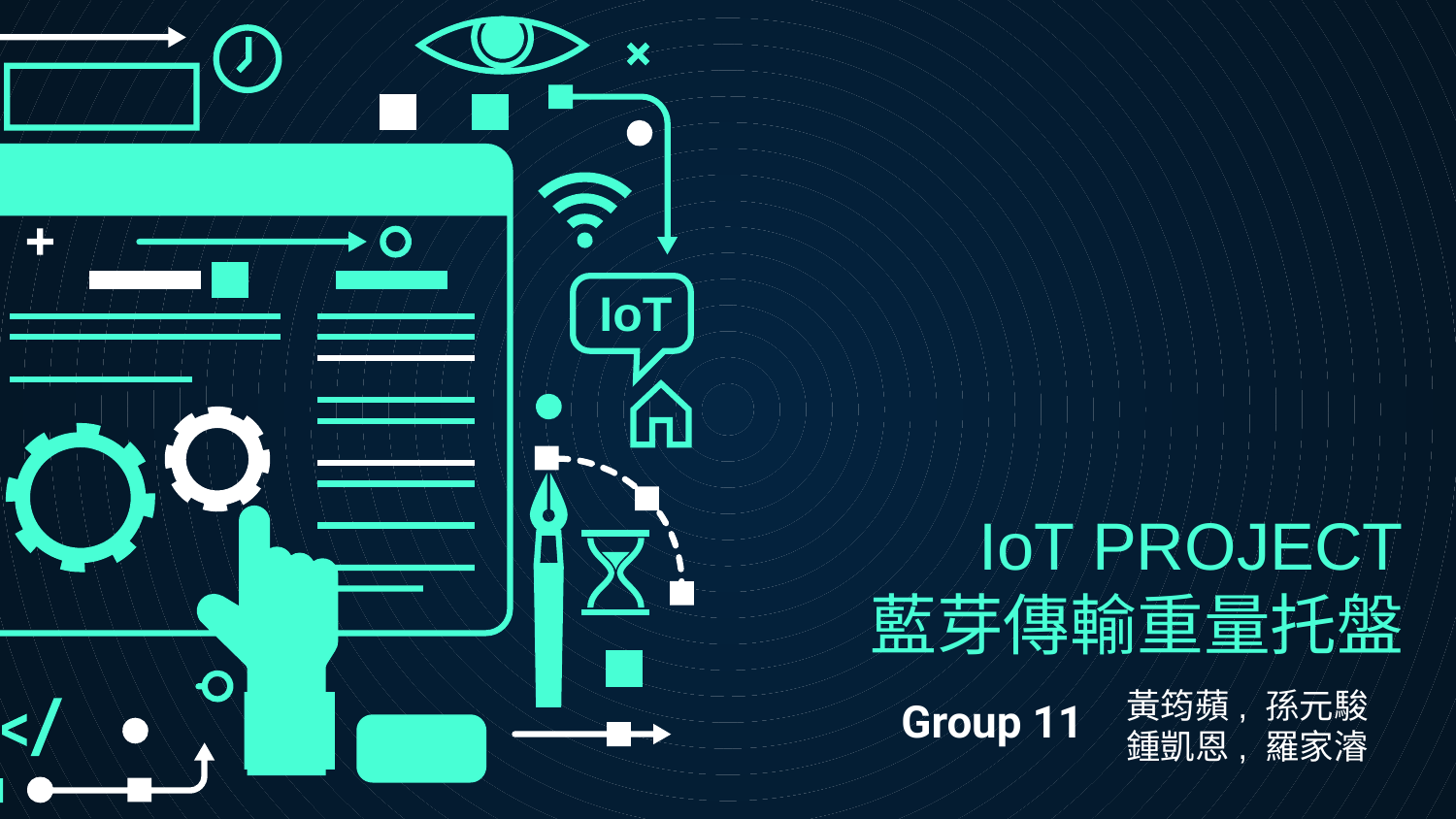

IoT

# IoT PROJECT
藍芽傳輸重量托盤

黃筠蘋, 孫元駿
鍾凱恩, 羅家濬

Group 11